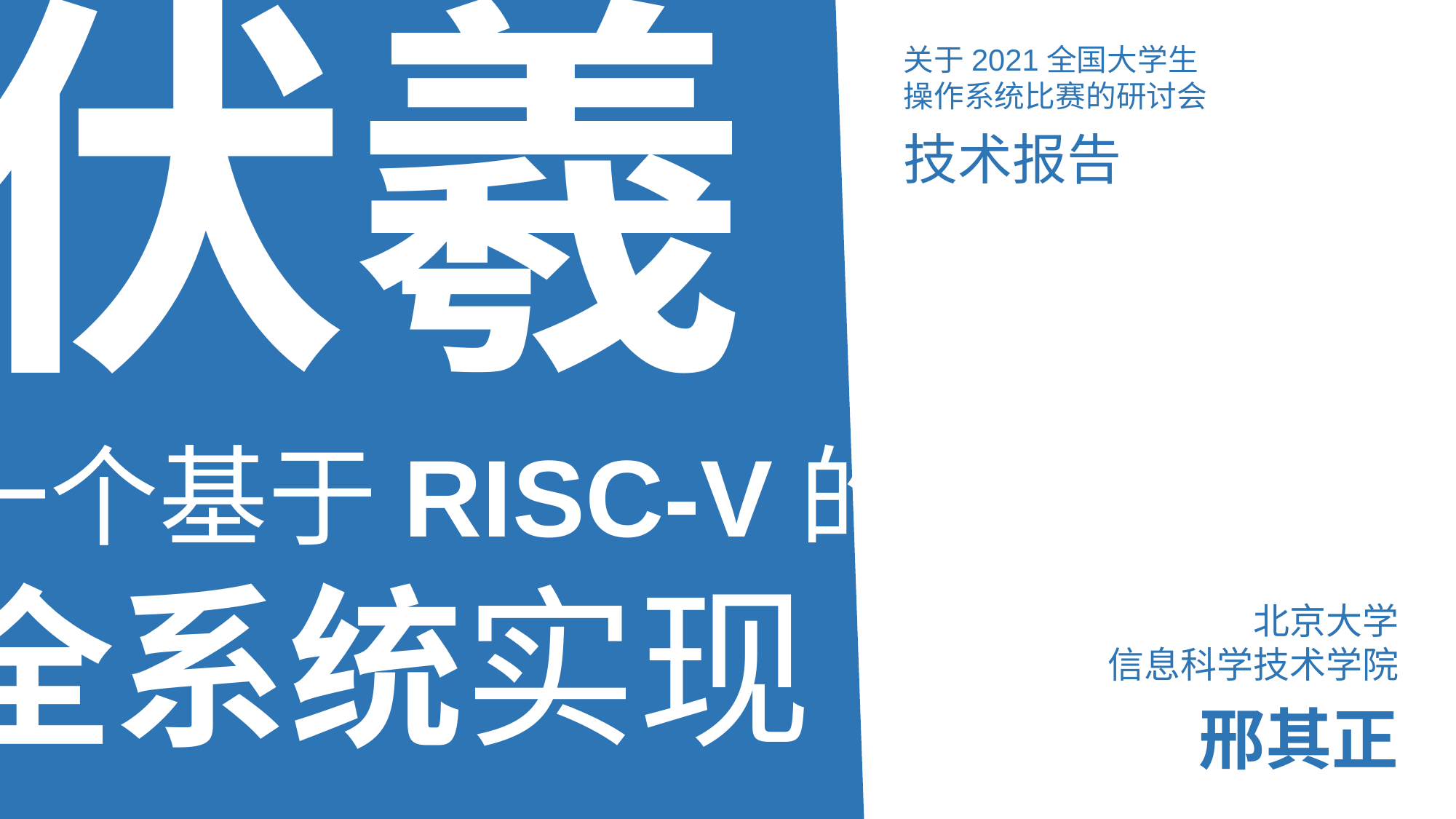

伏羲

关于2021全国大学生
操作系统比赛的研讨会
技术报告
一个基于RISC-V的
全系统实现
北京大学
信息科学技术学院
邢其正